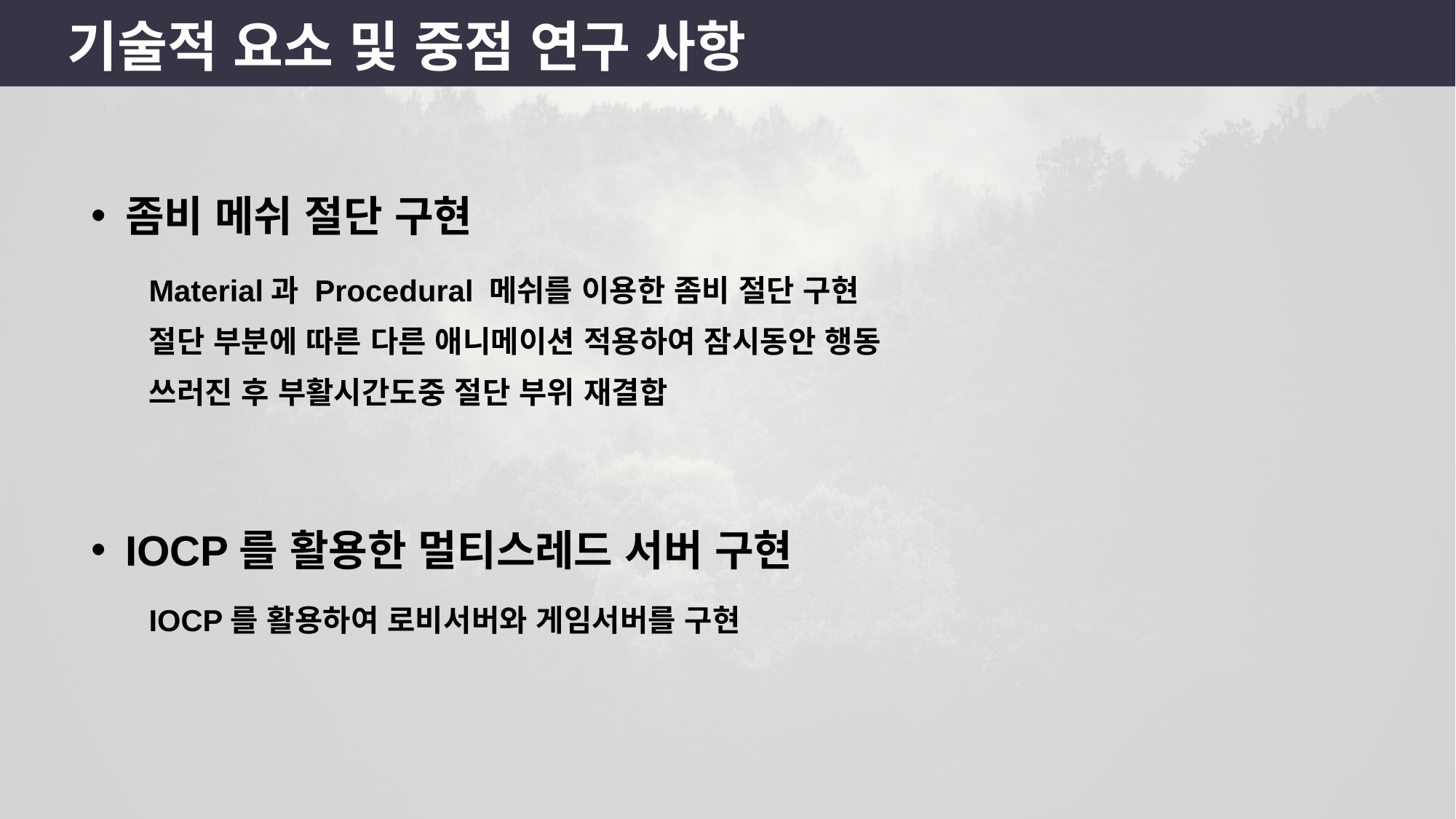

기술적 요소 및 중점 연구 사항

좀비 메쉬 절단 구현
Material과 Procedural 메쉬를 이용한 좀비 절단 구현

절단 부분에 따른 다른 애니메이션 적용하여 잠시동안 행동

쓰러진 후 부활시간도중 절단 부위 재결합

IOCP를 활용한 멀티스레드 서버 구현

IOCP를 활용하여 로비서버와 게임서버를 구현
21